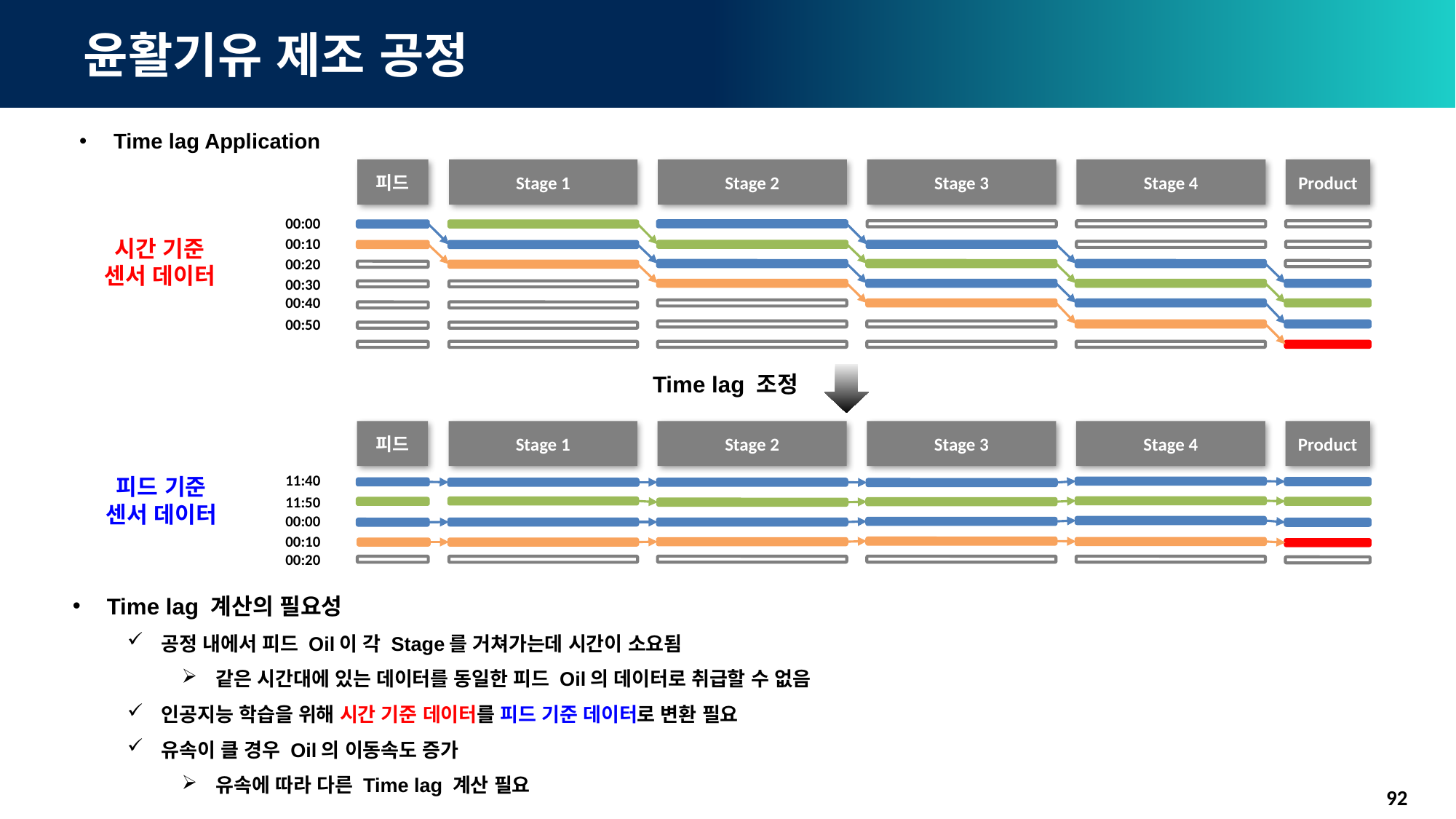

# 윤활기유 제조 공정
Time lag Application
피드
Stage 1
Stage 2
Stage 3
Stage 4
Product
00:00

00:10
시간 기준
센서 데이터

00:20

00:30

00:40

00:50

Time lag 조정

피드
Stage 1
Stage 2
Stage 3
Stage 4
Product

11:40
피드 기준
센서 데이터

11:50

00:00

00:10

00:20

Time lag 계산의 필요성
공정 내에서 피드 Oil이 각 Stage를 거쳐가는데 시간이 소요됨
같은 시간대에 있는 데이터를 동일한 피드 Oil의 데이터로 취급할 수 없음
인공지능 학습을 위해 시간 기준 데이터를 피드 기준 데이터로 변환 필요
유속이 클 경우 Oil의 이동속도 증가
유속에 따라 다른 Time lag 계산 필요
92